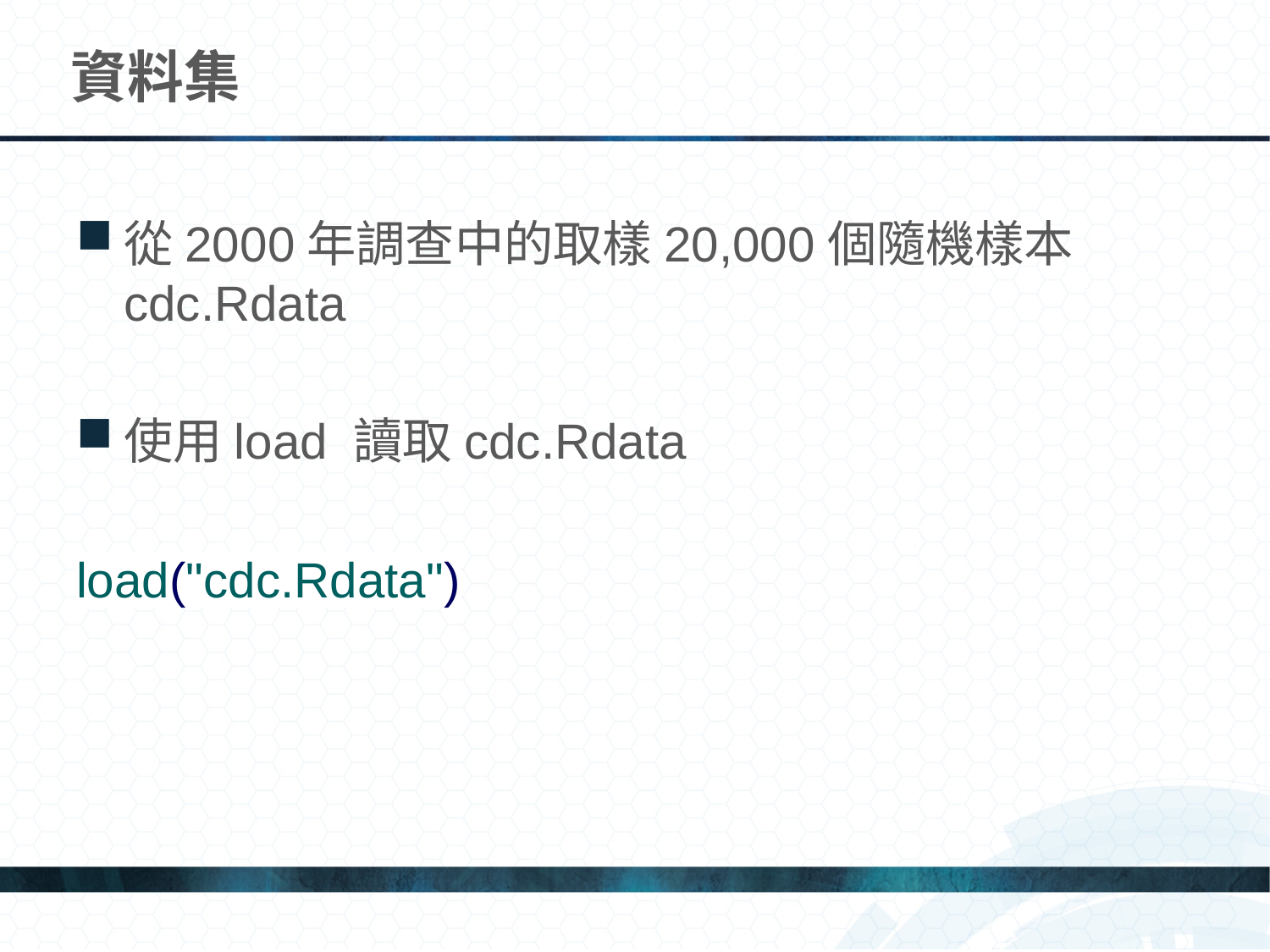

# 資料集
從2000年調查中的取樣20,000個隨機樣本 cdc.Rdata

使用load 讀取cdc.Rdata

load("cdc.Rdata")